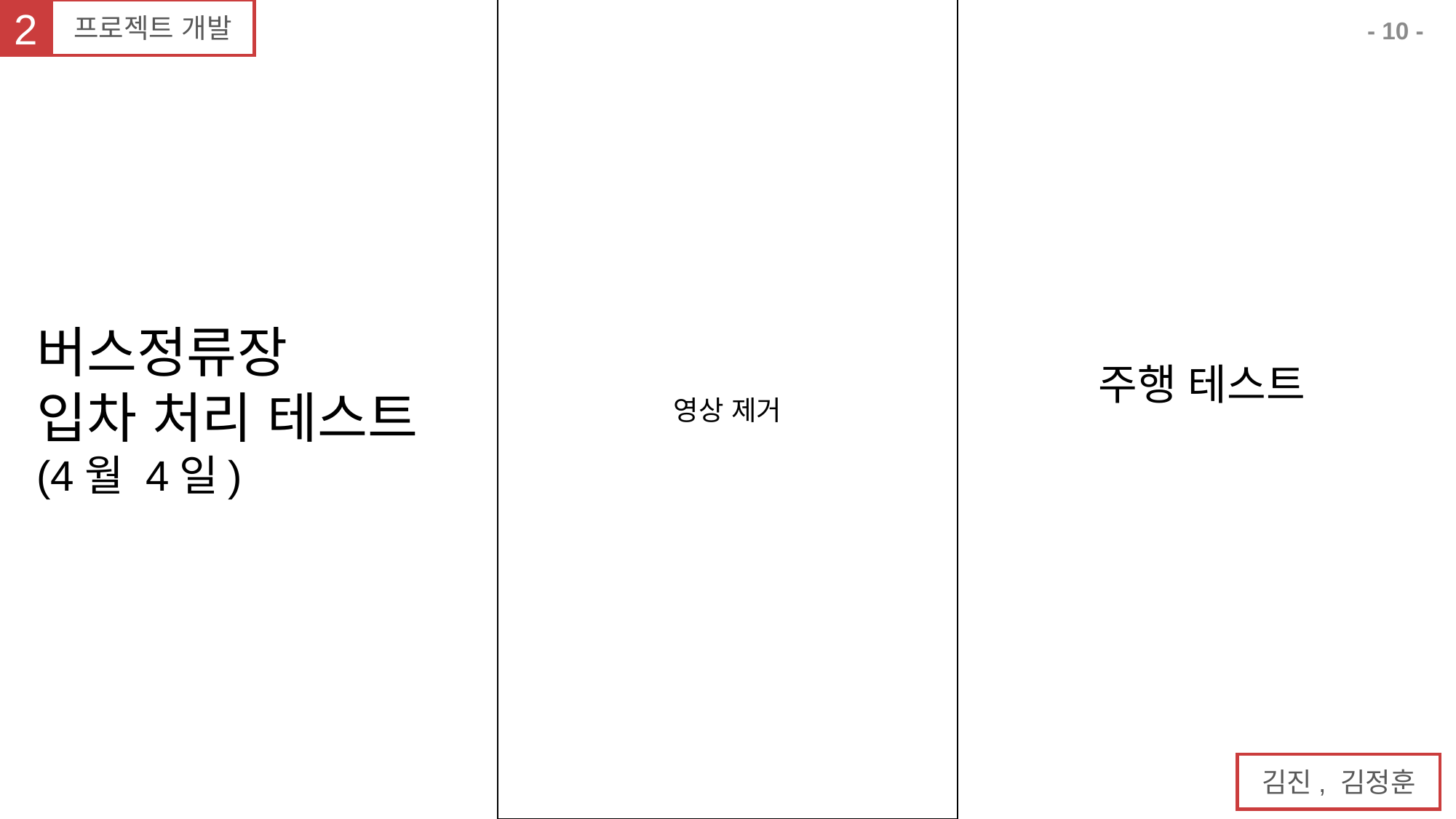

2

프로젝트 개발
영상 제거
10
버스정류장
입차 처리 테스트
(4월 4일)
주행 테스트

김진, 김정훈